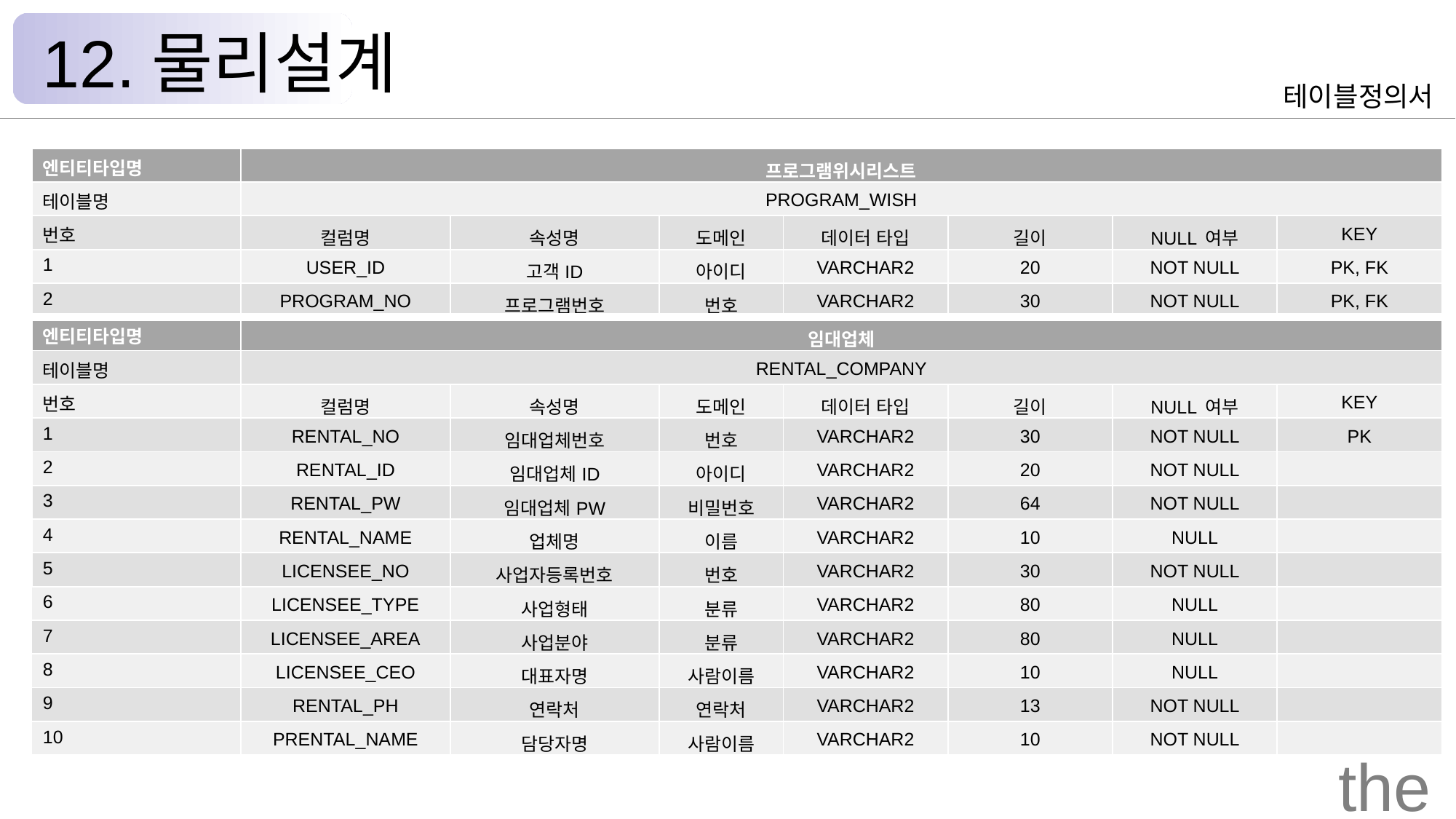

12.물리설계

테이블정의서
| 엔티티타입명 | 프로그램위시리스트 |  |  |  |  |  |  |
| --- | --- | --- | --- | --- | --- | --- | --- |
| 테이블명 | PROGRAM\_WISH |  |  |  |  |  |  |
| 번호 | 컬럼명 | 속성명 | 도메인 | 데이터 타입 | 길이 | NULL 여부 | KEY |
| 1 | USER\_ID | 고객ID | 아이디 | VARCHAR2 | 20 | NOT NULL | PK, FK |
| 2 | PROGRAM\_NO | 프로그램번호 | 번호 | VARCHAR2 | 30 | NOT NULL | PK, FK |
| 엔티티타입명 | 임대업체 |  |  |  |  |  |  |
| 테이블명 | RENTAL\_COMPANY |  |  |  |  |  |  |
| 번호 | 컬럼명 | 속성명 | 도메인 | 데이터 타입 | 길이 | NULL 여부 | KEY |
| 1 | RENTAL\_NO | 임대업체번호 | 번호 | VARCHAR2 | 30 | NOT NULL | PK |
| 2 | RENTAL\_ID | 임대업체ID | 아이디 | VARCHAR2 | 20 | NOT NULL |  |
| 3 | RENTAL\_PW | 임대업체PW | 비밀번호 | VARCHAR2 | 64 | NOT NULL |  |
| 4 | RENTAL\_NAME | 업체명 | 이름 | VARCHAR2 | 10 | NULL |  |
| 5 | LICENSEE\_NO | 사업자등록번호 | 번호 | VARCHAR2 | 30 | NOT NULL |  |
| 6 | LICENSEE\_TYPE | 사업형태 | 분류 | VARCHAR2 | 80 | NULL |  |
| 7 | LICENSEE\_AREA | 사업분야 | 분류 | VARCHAR2 | 80 | NULL |  |
| 8 | LICENSEE\_CEO | 대표자명 | 사람이름 | VARCHAR2 | 10 | NULL |  |
| 9 | RENTAL\_PH | 연락처 | 연락처 | VARCHAR2 | 13 | NOT NULL |  |
| 10 | PRENTAL\_NAME | 담당자명 | 사람이름 | VARCHAR2 | 10 | NOT NULL |  |
the Palace